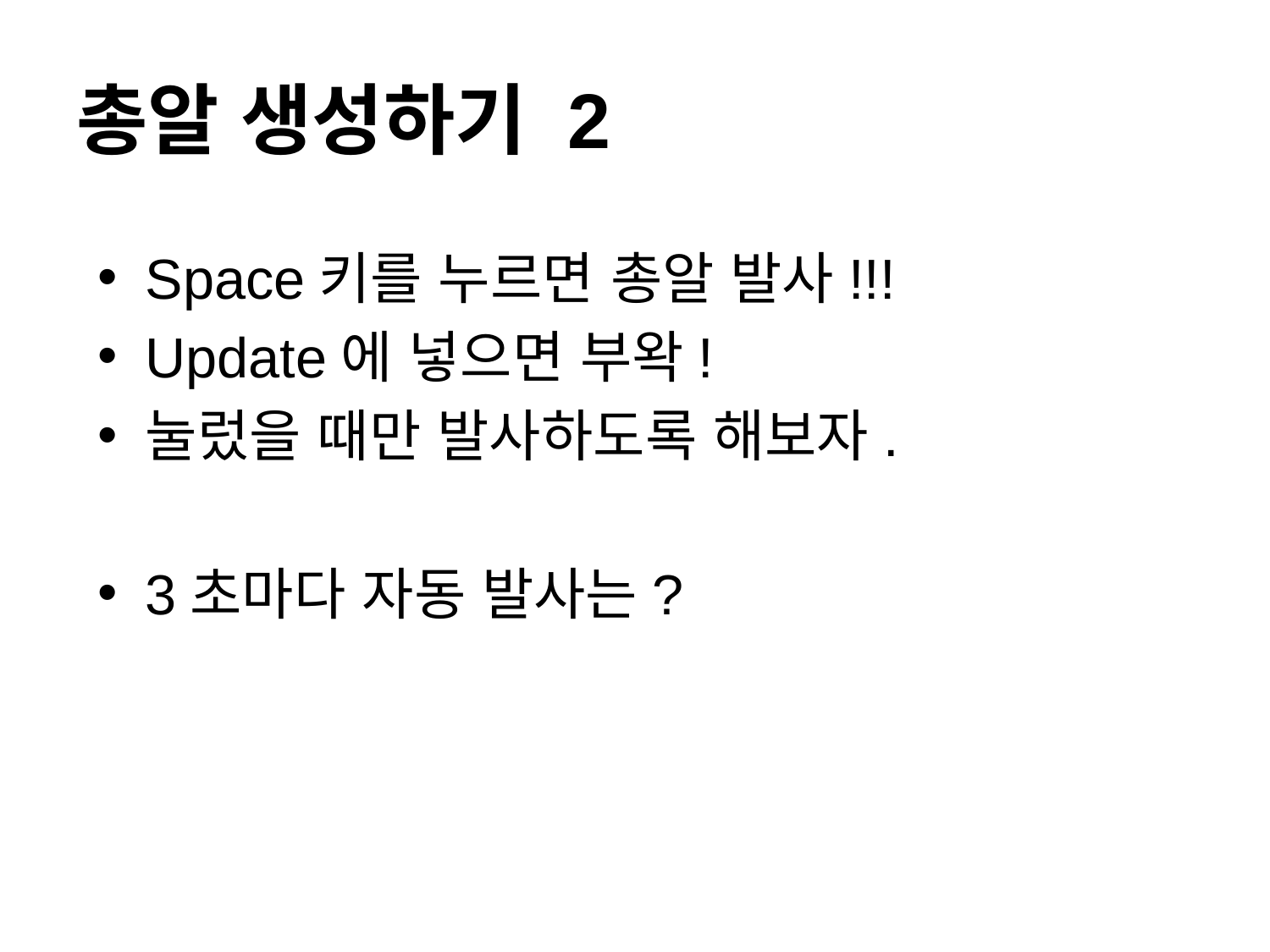

# 총알 생성하기 2
Space키를 누르면 총알 발사!!!
Update에 넣으면 부왁!
눌렀을 때만 발사하도록 해보자.

3초마다 자동 발사는?